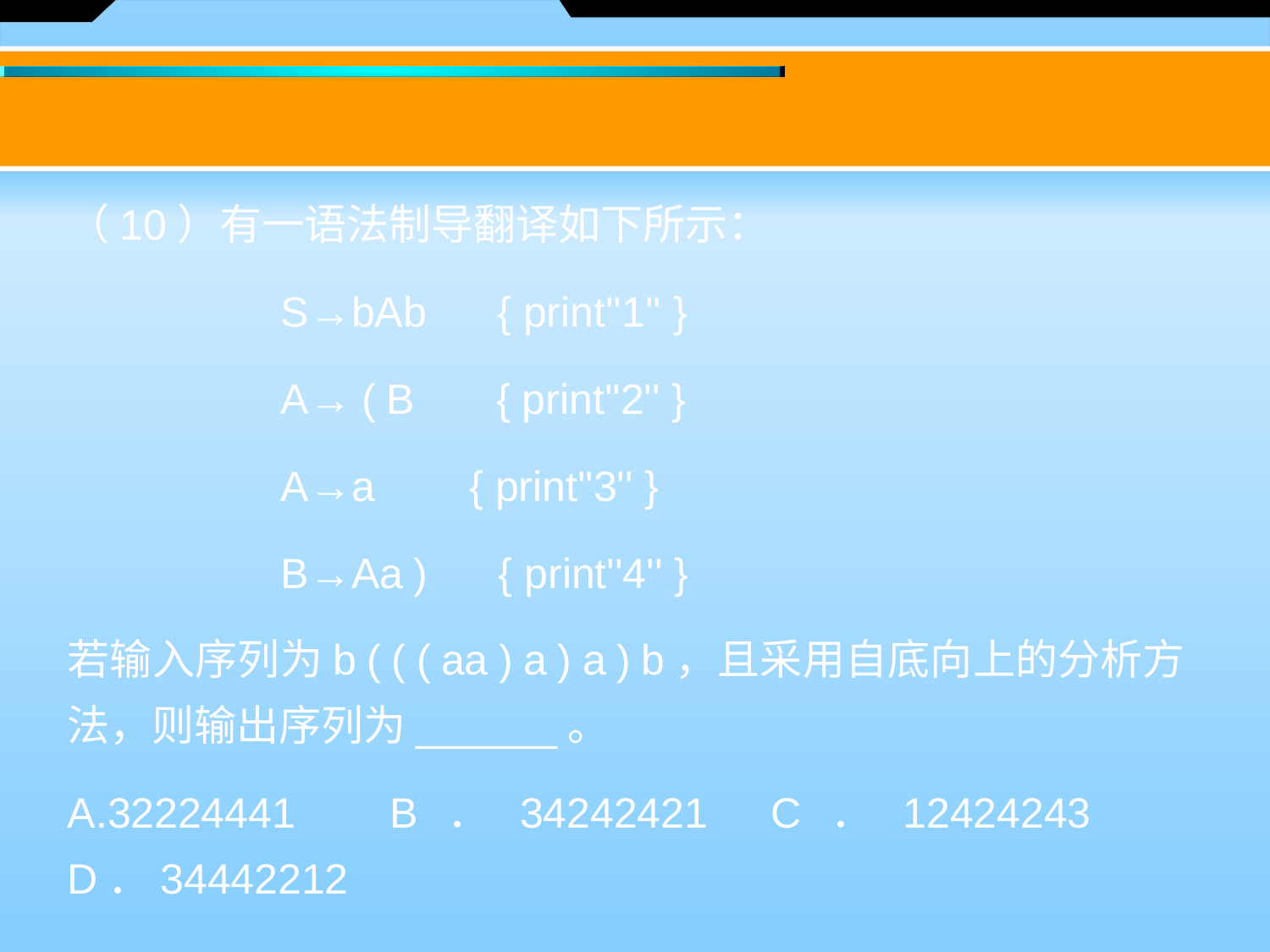

（10）有一语法制导翻译如下所示：
　　	        S→bAb      { print''1'' }
　　	        A→ ( B       { print''2'' }
　　	        A→a        { print''3'' }
　　	        B→Aa )      { print''4'' }
若输入序列为b ( ( ( aa ) a ) a ) b，且采用自底向上的分析方法，则输出序列为______。
A.32224441   B．34242421  C．12424243    D．34442212